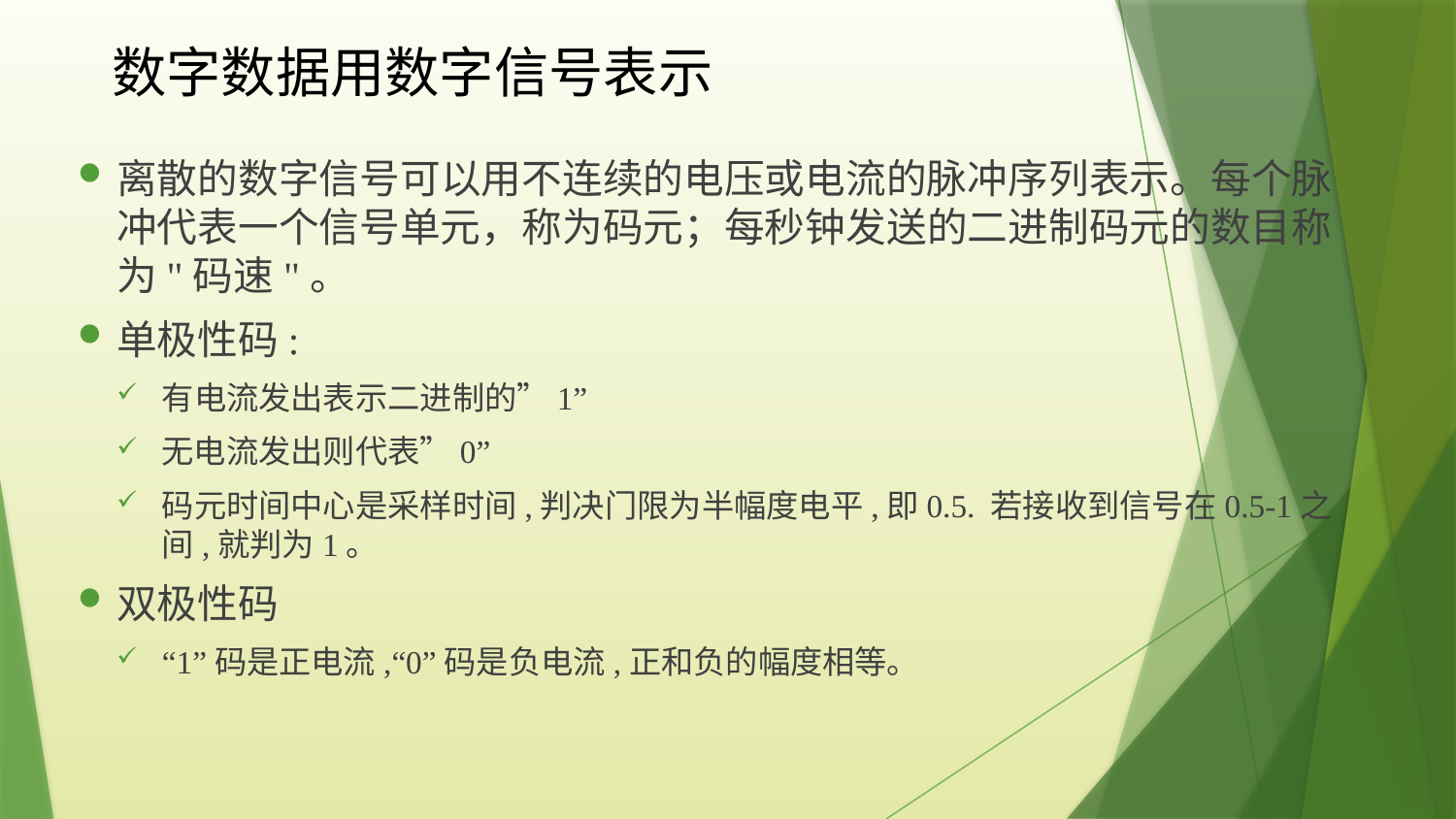

# 数字数据用数字信号表示
离散的数字信号可以用不连续的电压或电流的脉冲序列表示。每个脉冲代表一个信号单元，称为码元；每秒钟发送的二进制码元的数目称为"码速"。
单极性码:
有电流发出表示二进制的”1”
无电流发出则代表”0”
码元时间中心是采样时间,判决门限为半幅度电平,即0.5. 若接收到信号在0.5-1之间,就判为1。
双极性码
“1”码是正电流,“0”码是负电流,正和负的幅度相等。